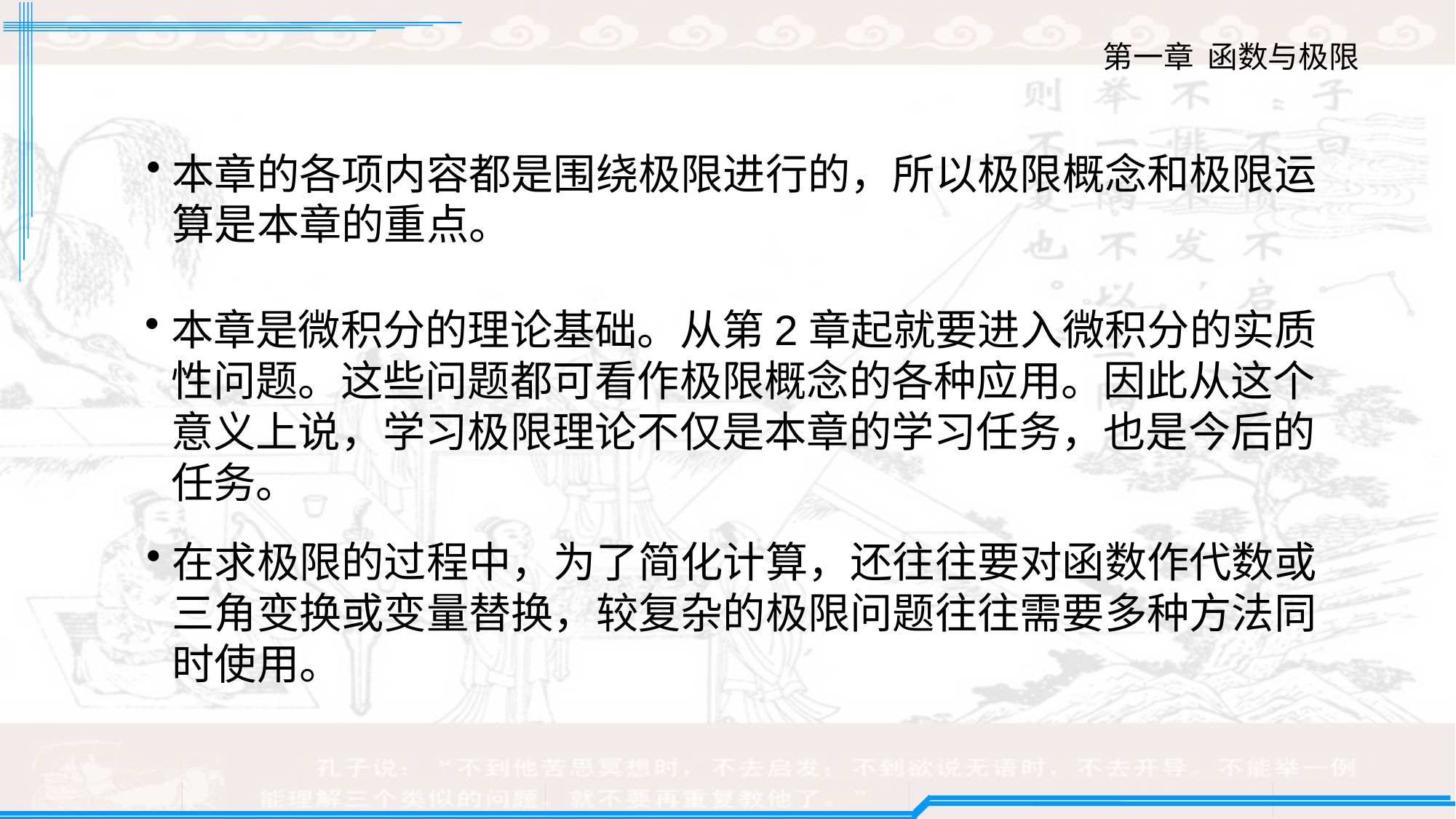

本章的各项内容都是围绕极限进行的，所以极限概念和极限运算是本章的重点。
本章是微积分的理论基础。从第2章起就要进入微积分的实质性问题。这些问题都可看作极限概念的各种应用。因此从这个意义上说，学习极限理论不仅是本章的学习任务，也是今后的任务。
在求极限的过程中，为了简化计算，还往往要对函数作代数或三角变换或变量替换，较复杂的极限问题往往需要多种方法同时使用。